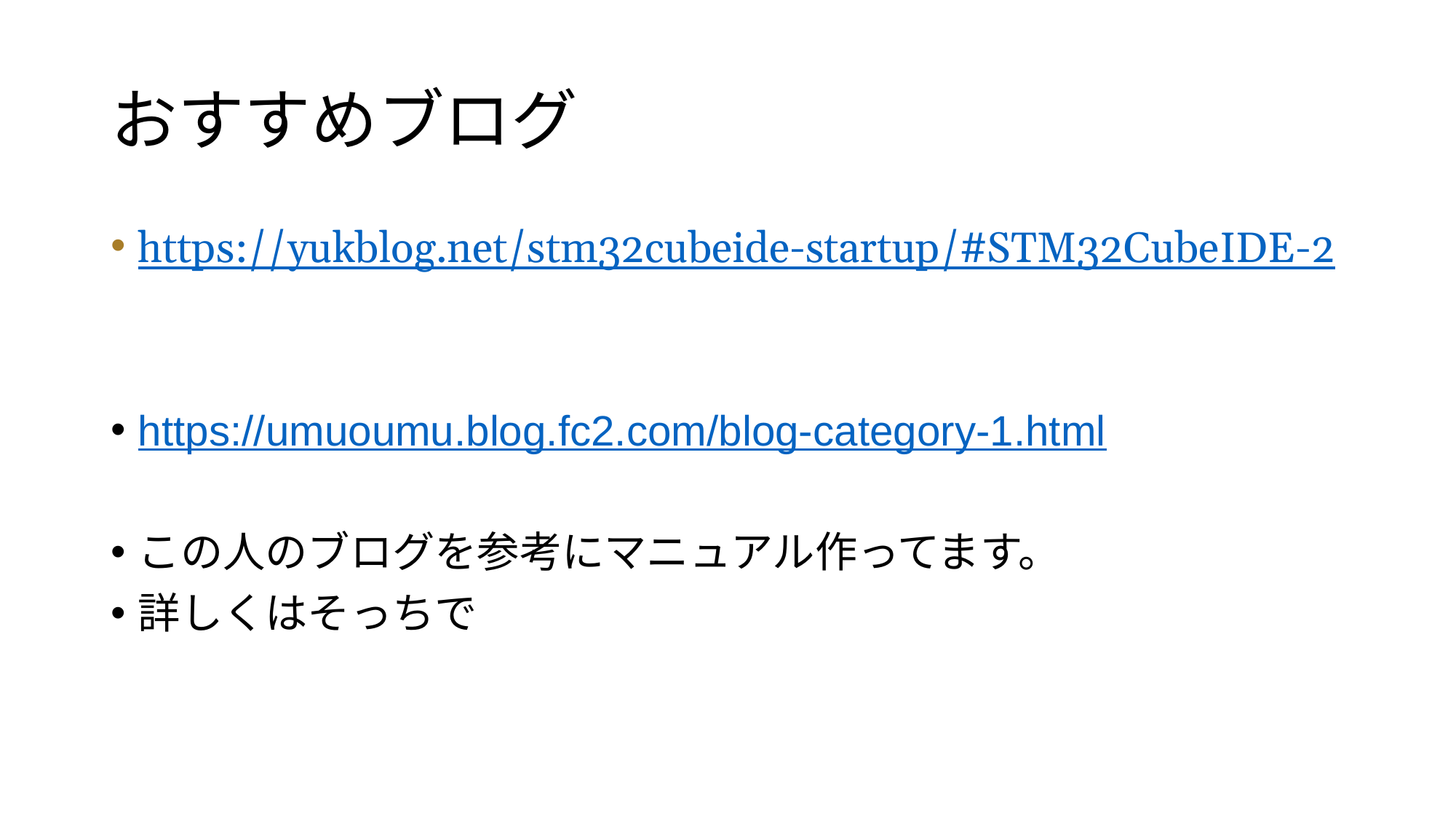

# おすすめブログ
https://yukblog.net/stm32cubeide-startup/#STM32CubeIDE-2

https://umuoumu.blog.fc2.com/blog-category-1.html

この人のブログを参考にマニュアル作ってます。
詳しくはそっちで